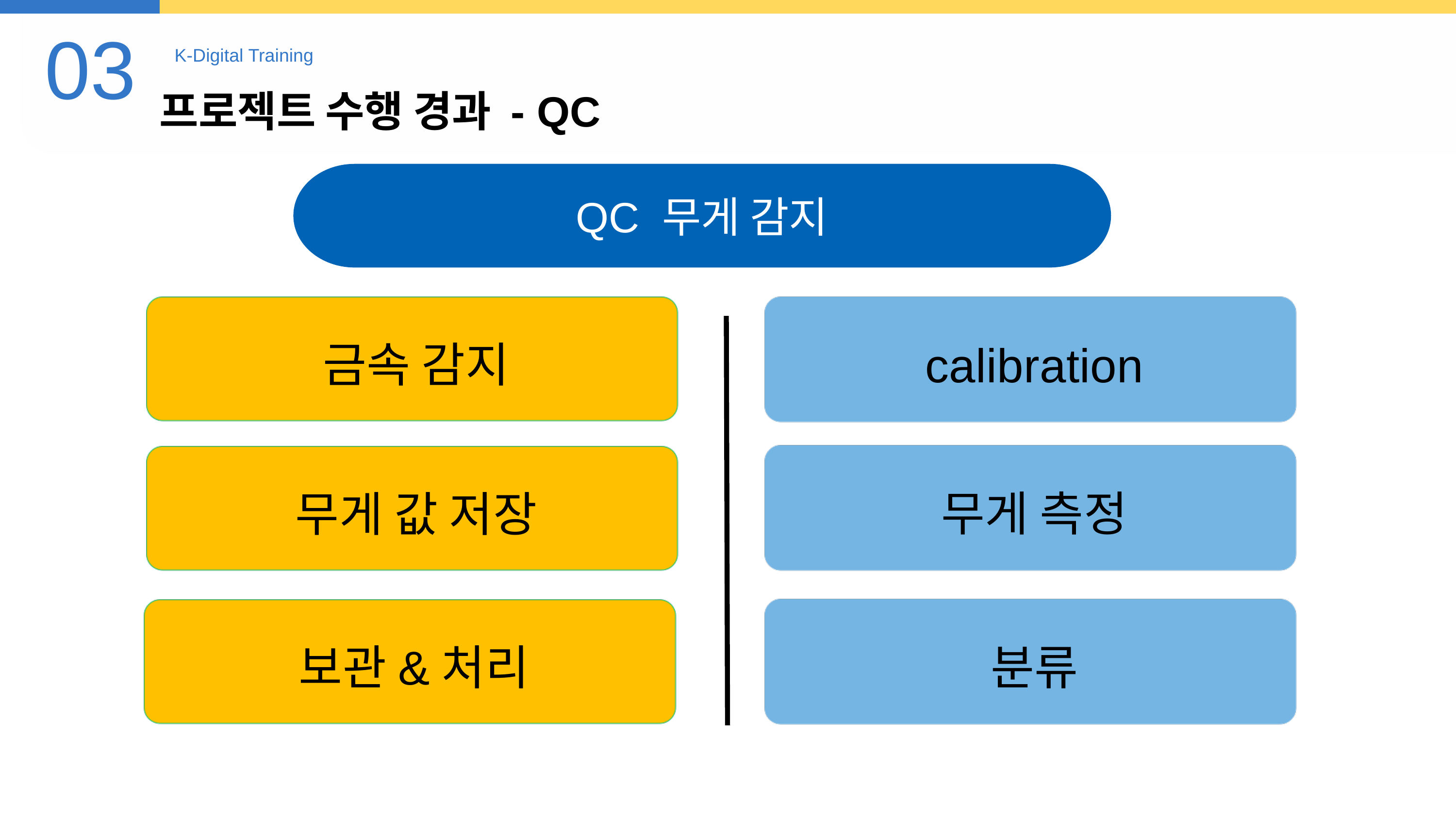

03
K-Digital Training
프로젝트 수행 경과 - QC

QC 무게 감지

금속 감지

calibration

무게 측정

무게 값 저장

분류

보관&처리